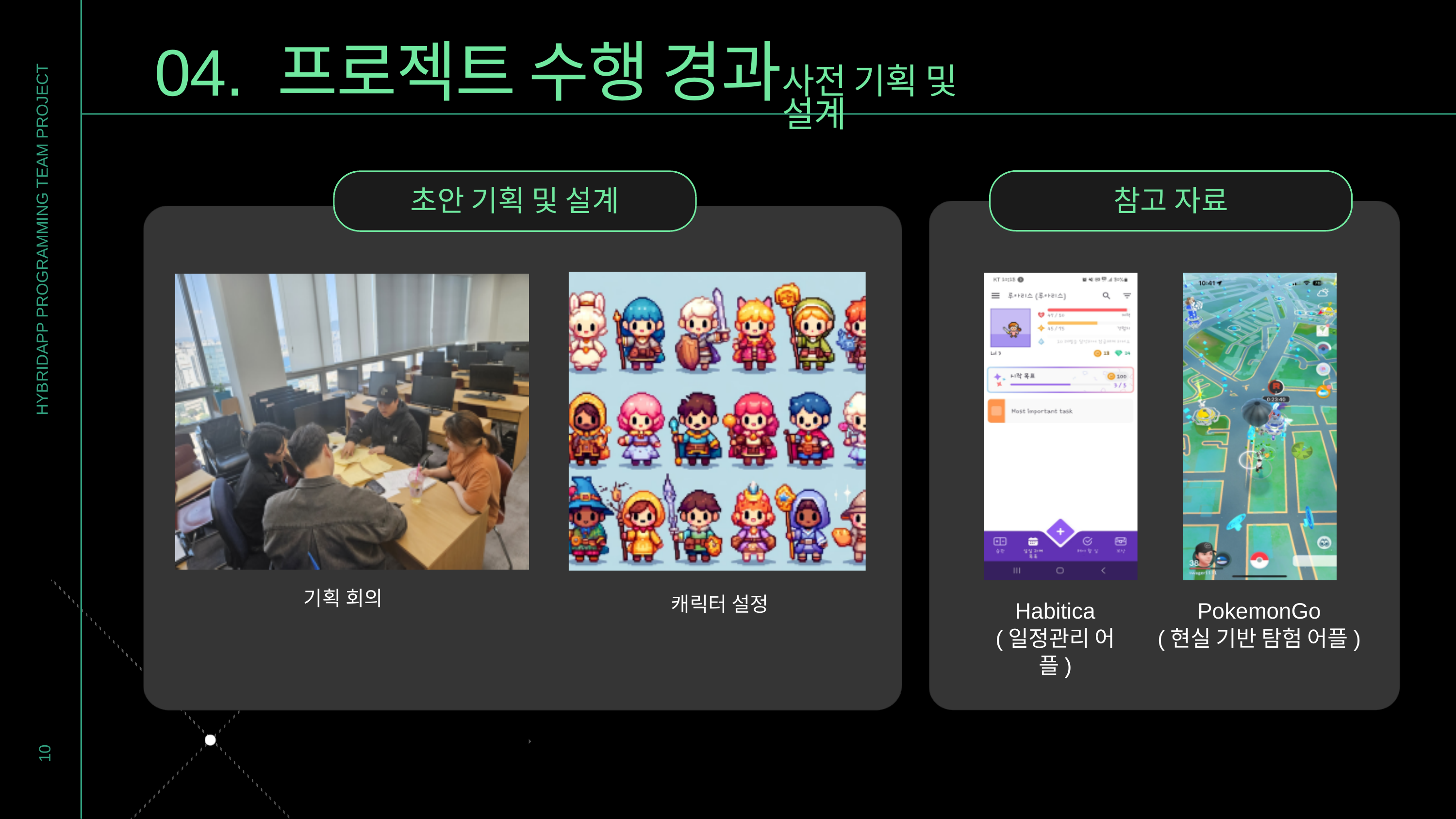

04. 프로젝트 수행 경과
사전 기획 및 설계

참고 자료

초안 기획 및 설계

HYBRIDAPP PROGRAMMING TEAM PROJECT

기획 회의
10
캐릭터 설정
Habitica
(일정관리 어플)
PokemonGo
(현실 기반 탐험 어플)